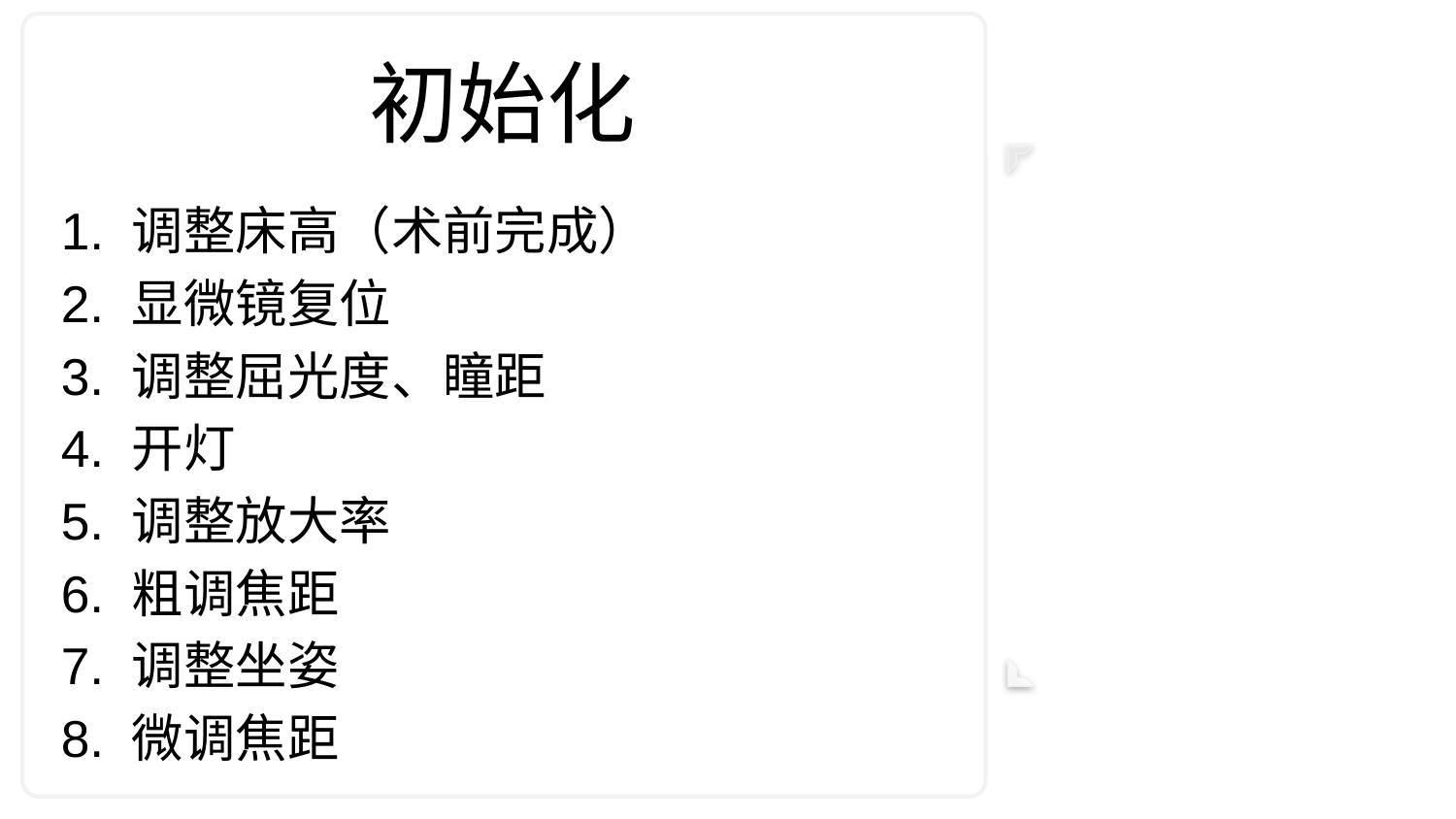

# 初始化
调整床高（术前完成）
显微镜复位
调整屈光度、瞳距
开灯
调整放大率
粗调焦距
调整坐姿
微调焦距